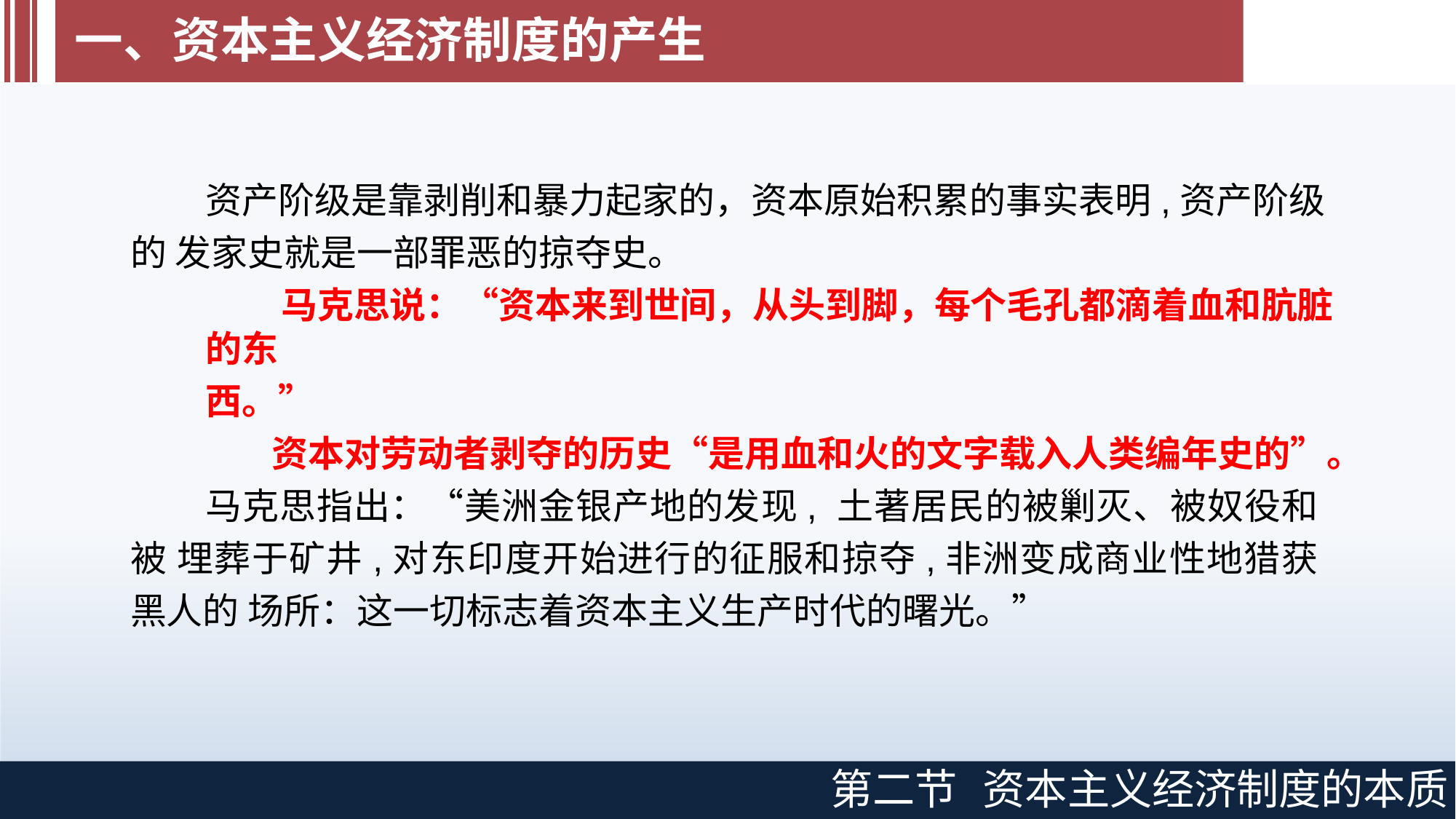

# 一、资本主义经济制度的产生

资产阶级是靠剥削和暴力起家的，资本原始积累的事实表明,资产阶级的 发家史就是一部罪恶的掠夺史。
马克思说：“资本来到世间，从头到脚，每个毛孔都滴着血和肮脏的东
西。”
       资本对劳动者剥夺的历史“是用血和火的文字载入人类编年史的”。
马克思指出：“美洲金银产地的发现, 土著居民的被剿灭、被奴役和被 埋葬于矿井,对东印度开始进行的征服和掠夺,非洲变成商业性地猎获黑人的 场所：这一切标志着资本主义生产时代的曙光。”
第二节
资本主义经济制度的本质